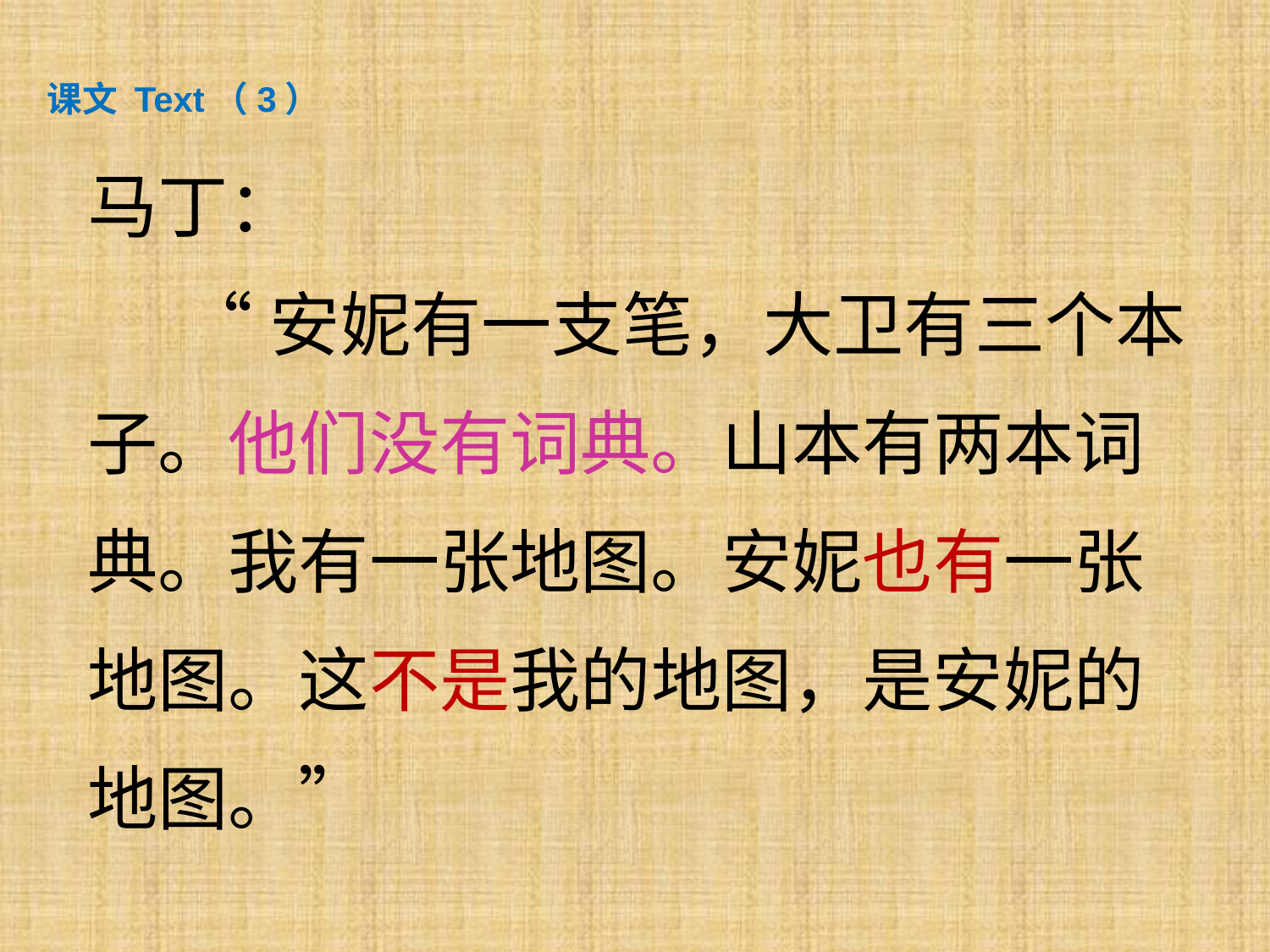

课文 Text（3）
马丁：
      “安妮有一支笔，大卫有三个本子。他们没有词典。山本有两本词典。我有一张地图。安妮也有一张地图。这不是我的地图，是安妮的地图。”